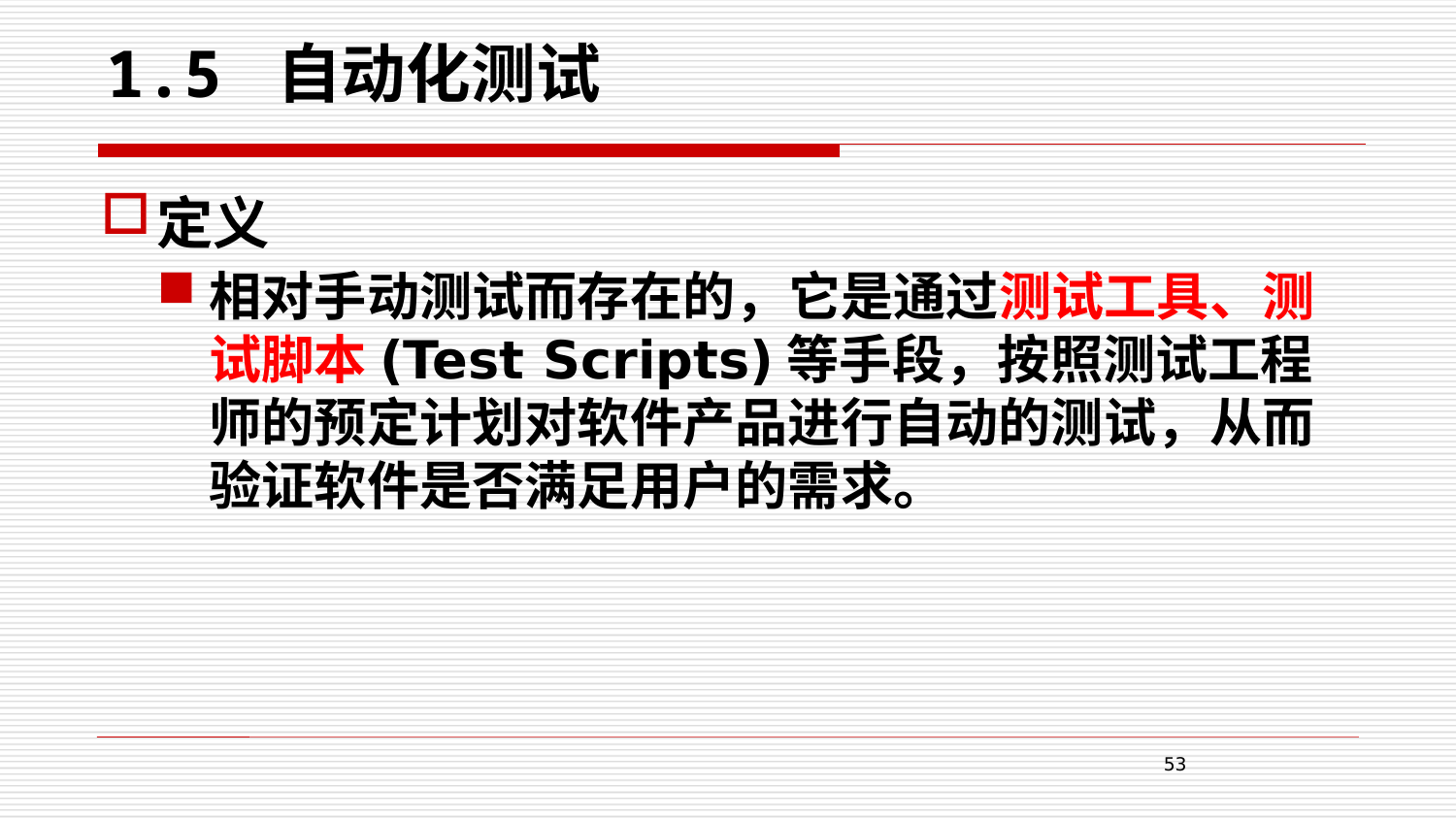

# 1.5 自动化测试
定义
相对手动测试而存在的，它是通过测试工具、测试脚本(Test Scripts)等手段，按照测试工程师的预定计划对软件产品进行自动的测试，从而验证软件是否满足用户的需求。
53